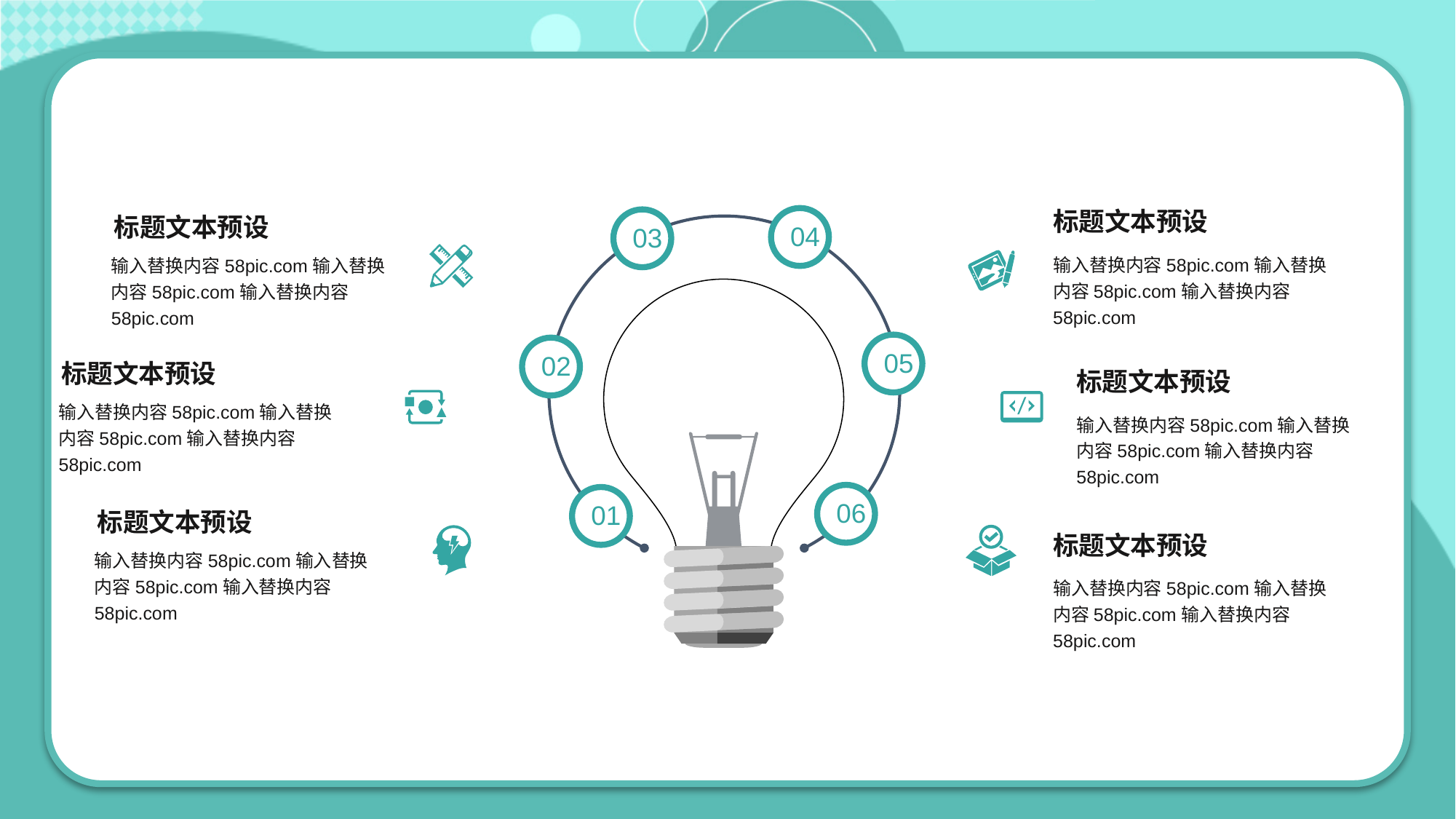

标题文本预设
标题文本预设
04
03

05
02
06
01

输入替换内容58pic.com输入替换内容58pic.com输入替换内容58pic.com
输入替换内容58pic.com输入替换内容58pic.com输入替换内容58pic.com
标题文本预设
标题文本预设
输入替换内容58pic.com输入替换内容58pic.com输入替换内容58pic.com
输入替换内容58pic.com输入替换内容58pic.com输入替换内容58pic.com
标题文本预设
标题文本预设
输入替换内容58pic.com输入替换内容58pic.com输入替换内容58pic.com
输入替换内容58pic.com输入替换内容58pic.com输入替换内容58pic.com